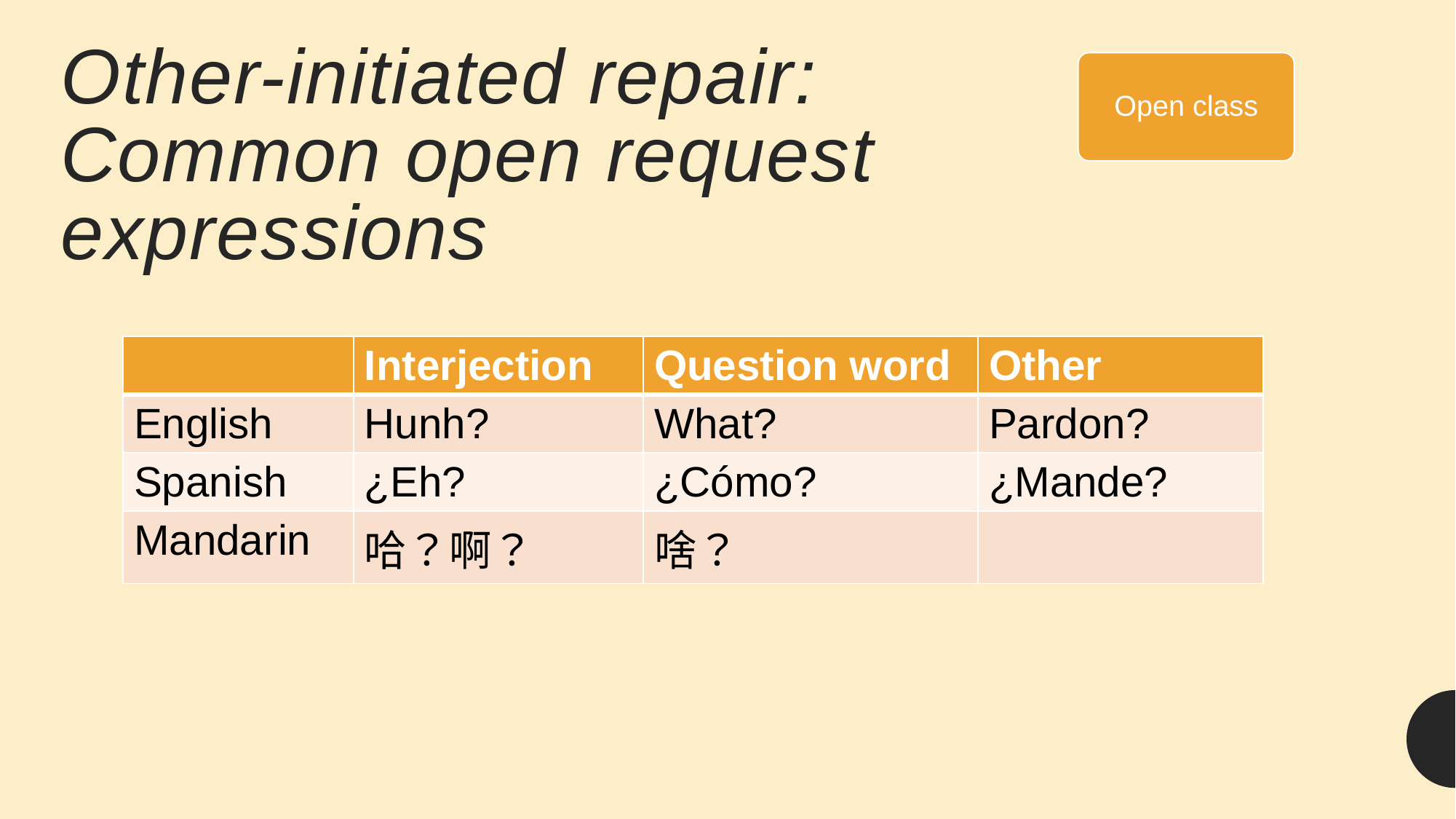

# Other-initiated repair: Common open request expressions

Open class
|  | Interjection | Question word | Other |
| --- | --- | --- | --- |
| English | Hunh? | What? | Pardon? |
| Spanish | ¿Eh? | ¿Cómo? | ¿Mande? |
| Mandarin | 哈？啊？ | 啥？ |  |